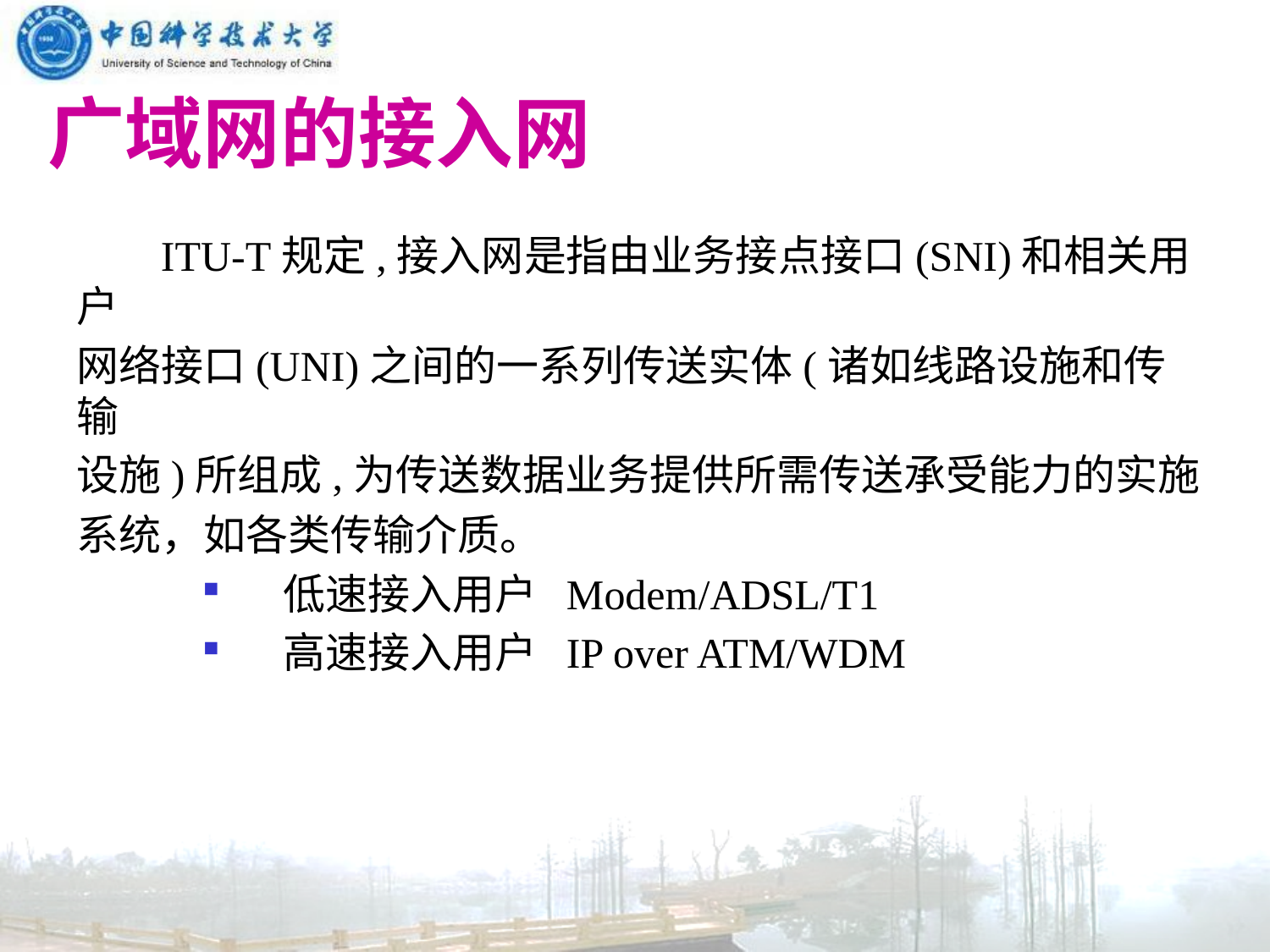

# 广域网的接入网
        ITU-T规定,接入网是指由业务接点接口(SNI)和相关用户
网络接口(UNI)之间的一系列传送实体(诸如线路设施和传输
设施)所组成,为传送数据业务提供所需传送承受能力的实施
系统，如各类传输介质。
    低速接入用户  Modem/ADSL/T1
    高速接入用户  IP over ATM/WDM